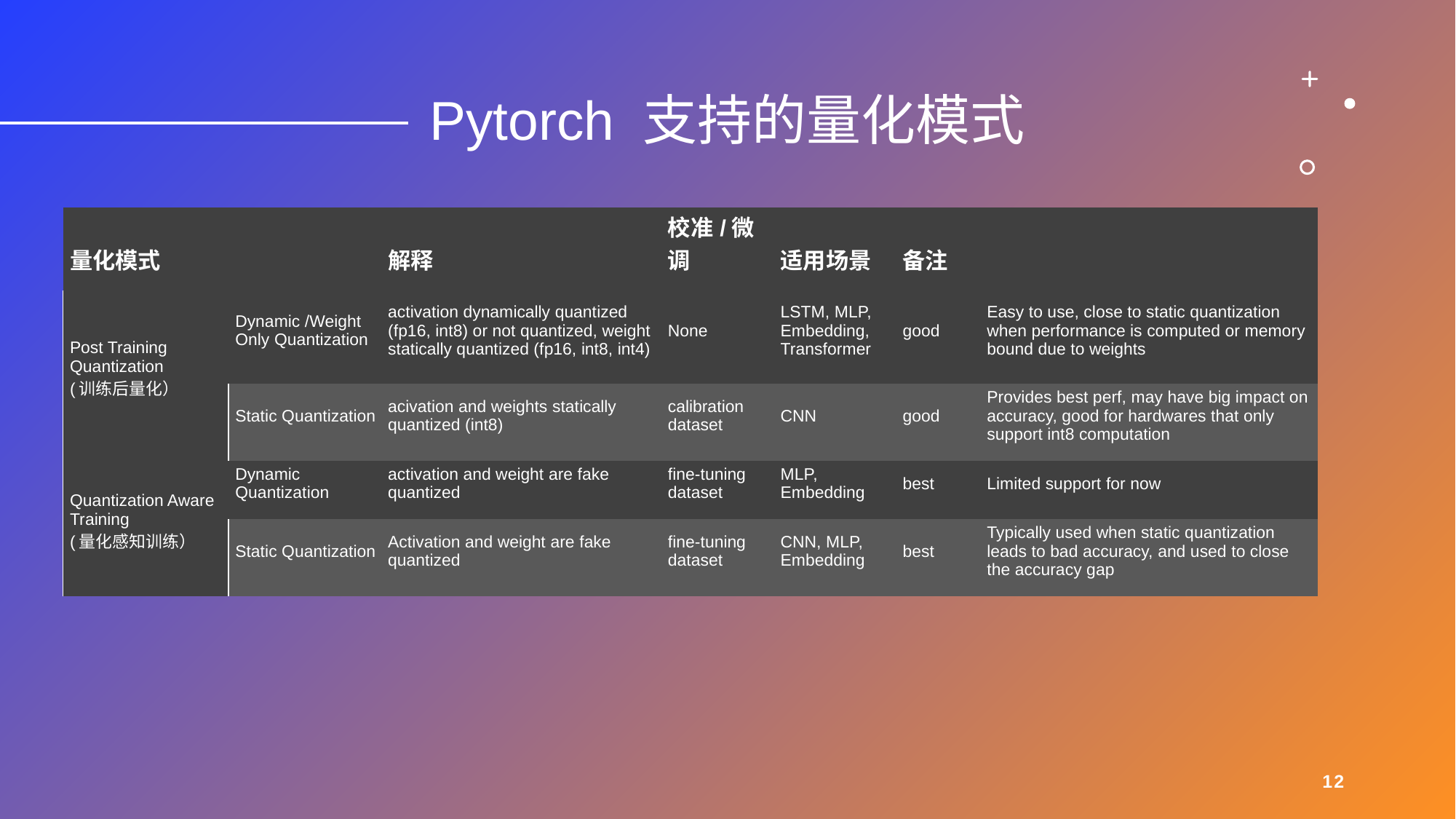

# Pytorch 支持的量化模式

| 量化模式 |  | 解释 | 校准/微调 | 适用场景 | 备注 |  |
| --- | --- | --- | --- | --- | --- | --- |
| Post Training Quantization (训练后量化） | Dynamic /Weight Only Quantization | activation dynamically quantized (fp16, int8) or not quantized, weight statically quantized (fp16, int8, int4) | None | LSTM, MLP, Embedding, Transformer | good | Easy to use, close to static quantization when performance is computed or memory bound due to weights |
|  | Static Quantization | acivation and weights statically quantized (int8) | calibration dataset | CNN | good | Provides best perf, may have big impact on accuracy, good for hardwares that only support int8 computation |
| Quantization Aware Training (量化感知训练） | Dynamic Quantization | activation and weight are fake quantized | fine-tuning dataset | MLP, Embedding | best | Limited support for now |
|  | Static Quantization | Activation and weight are fake quantized | fine-tuning dataset | CNN, MLP, Embedding | best | Typically used when static quantization leads to bad accuracy, and used to close the accuracy gap |
12